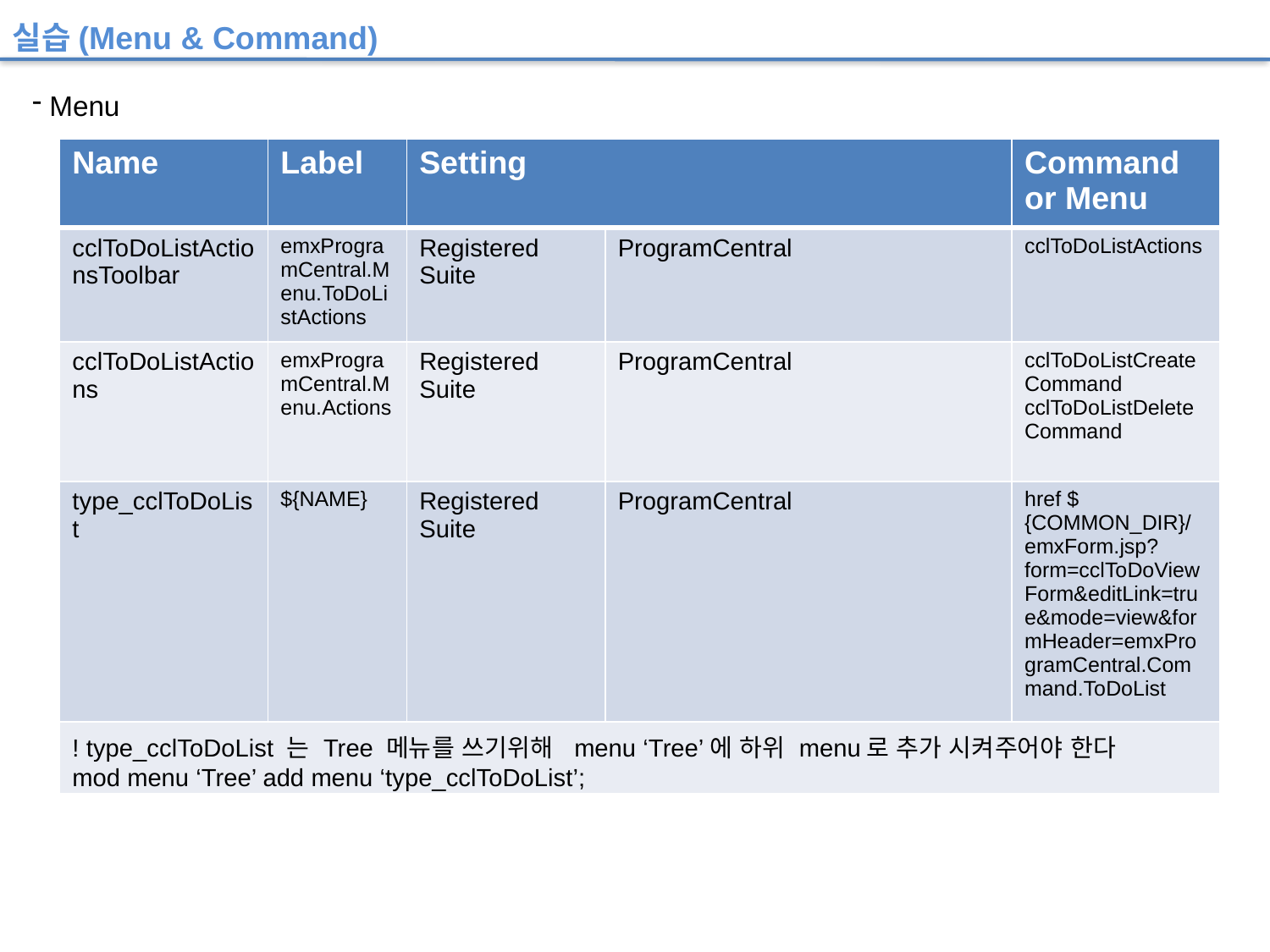

실습(Menu & Command)
 Menu
| Name | Label | Setting |  | Command or Menu |
| --- | --- | --- | --- | --- |
| cclToDoListActionsToolbar | emxProgramCentral.Menu.ToDoListActions | Registered Suite | ProgramCentral | cclToDoListActions |
| cclToDoListActions | emxProgramCentral.Menu.Actions | Registered Suite | ProgramCentral | cclToDoListCreateCommand cclToDoListDeleteCommand |
| type\_cclToDoList | ${NAME} | Registered Suite | ProgramCentral | href ${COMMON\_DIR}/emxForm.jsp?form=cclToDoViewForm&editLink=true&mode=view&formHeader=emxProgramCentral.Command.ToDoList |
| ! type\_cclToDoList 는 Tree 메뉴를 쓰기위해 menu ‘Tree’에 하위 menu로 추가 시켜주어야 한다 mod menu ‘Tree’ add menu ‘type\_cclToDoList’; |  |  |  |  |